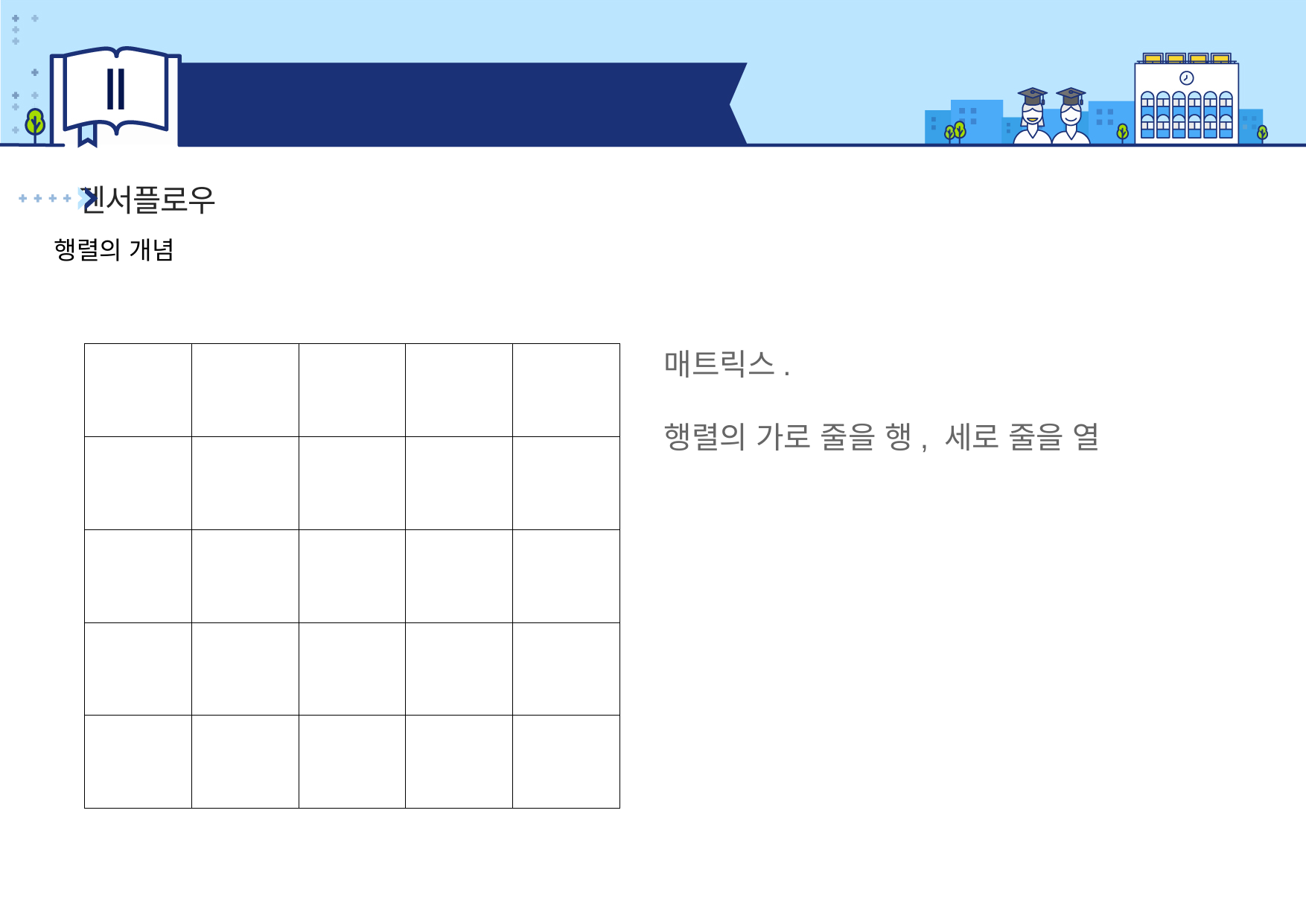

Ⅱ
이미지 분류 CNN
텐서플로우

행렬의 개념
매트릭스.

행렬의 가로 줄을 행, 세로 줄을 열
|  |  |  |  |  |
| --- | --- | --- | --- | --- |
|  |  |  |  |  |
|  |  |  |  |  |
|  |  |  |  |  |
|  |  |  |  |  |